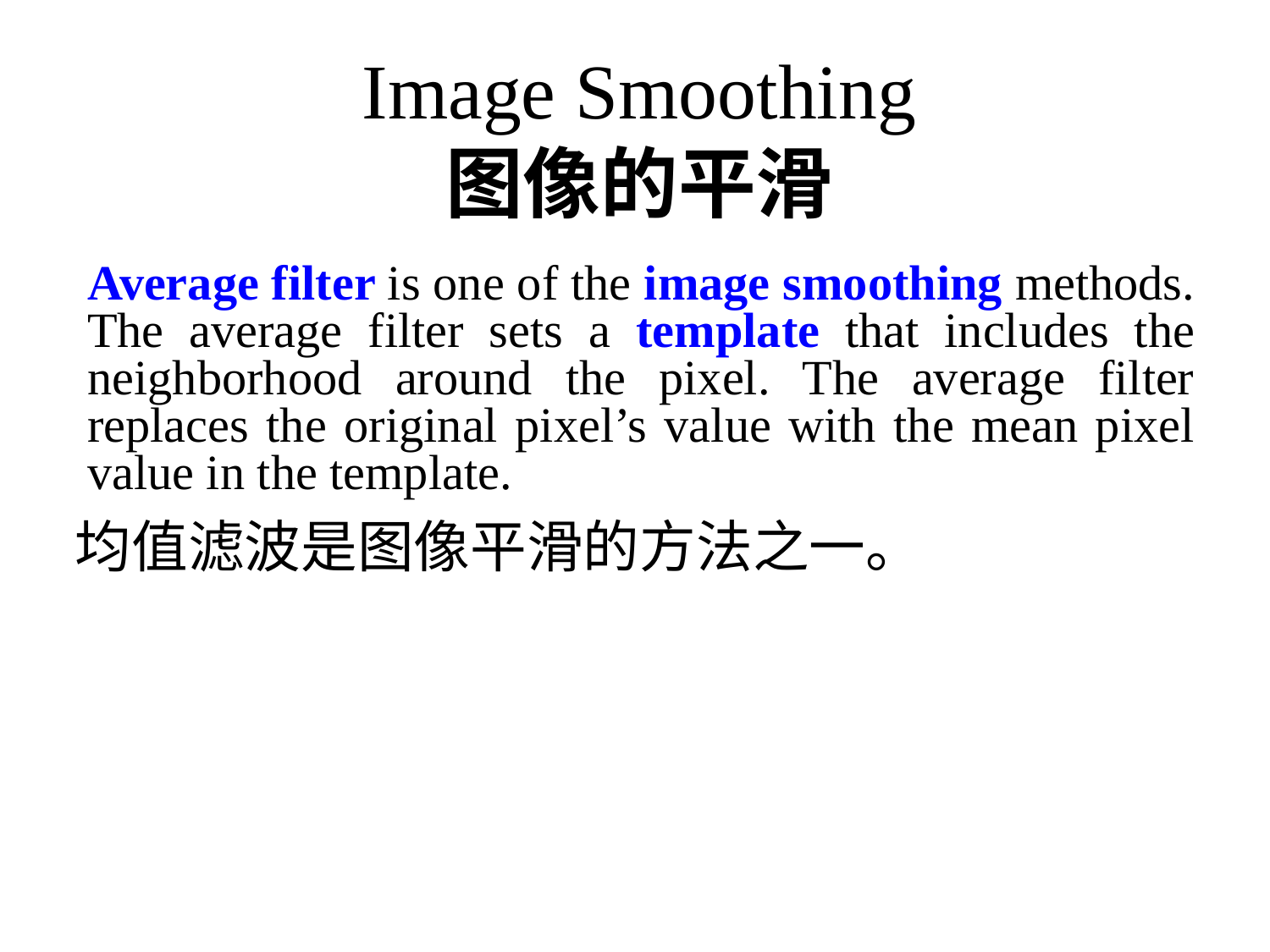

Image Smoothing
图像的平滑
Average filter is one of the image smoothing methods. The average filter sets a template that includes the neighborhood around the pixel. The average filter replaces the original pixel’s value with the mean pixel value in the template.
均值滤波是图像平滑的方法之一。